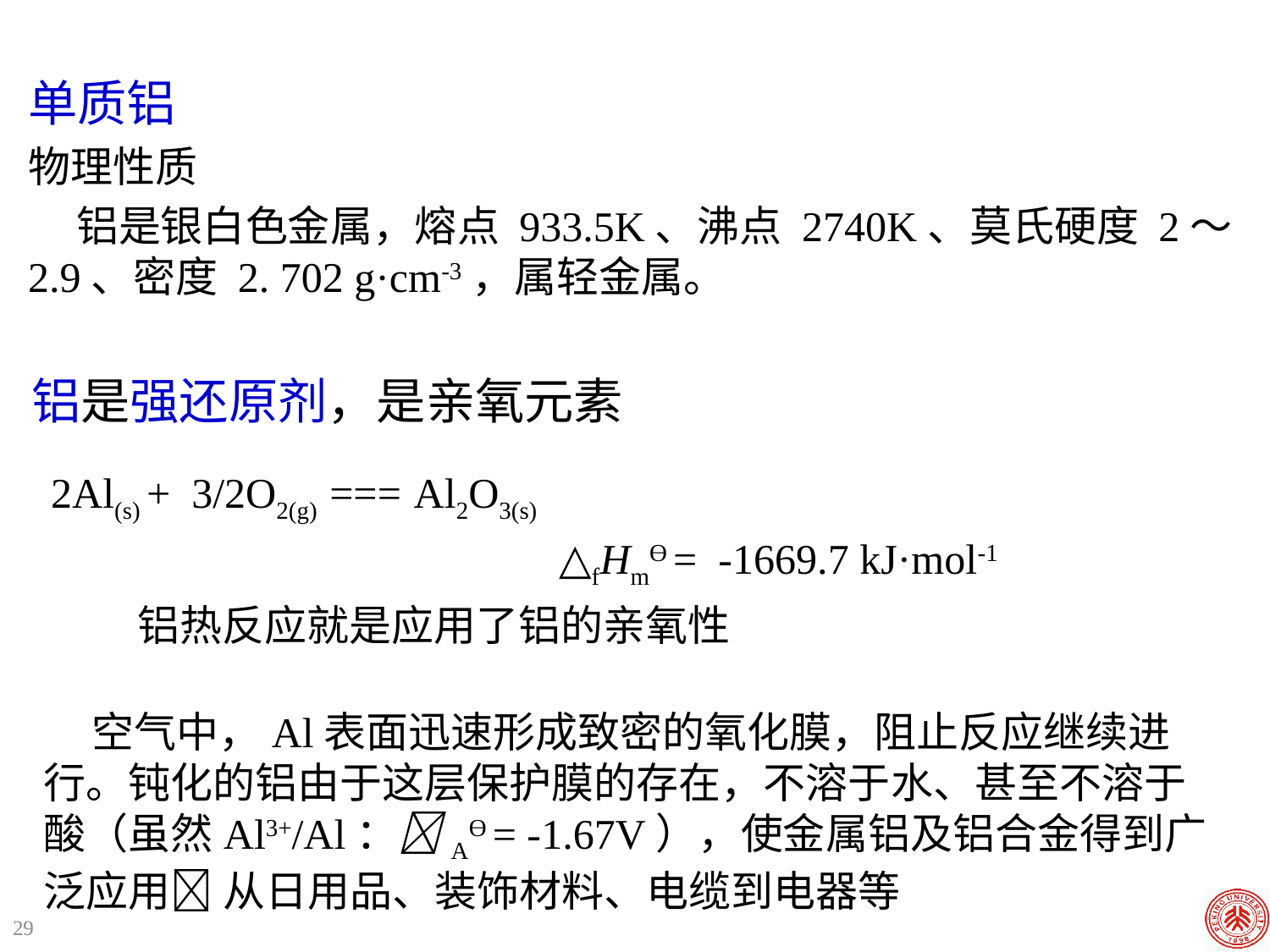

单质铝
物理性质
    铝是银白色金属，熔点 933.5K、沸点 2740K、莫氏硬度 2～2.9、密度 2. 702 g·cm-3，属轻金属。
铝是强还原剂，是亲氧元素
2Al(s) +  3/2O2(g)  ===  Al2O3(s)
                                                △fHmϴ =  -1669.7 kJ·mol-1
        铝热反应就是应用了铝的亲氧性
    空气中，Al表面迅速形成致密的氧化膜，阻止反应继续进行。钝化的铝由于这层保护膜的存在，不溶于水、甚至不溶于酸（虽然Al3+/Al：ϕAϴ = -1.67V），使金属铝及铝合金得到广泛应用→ 从日用品、装饰材料、电缆到电器等
29